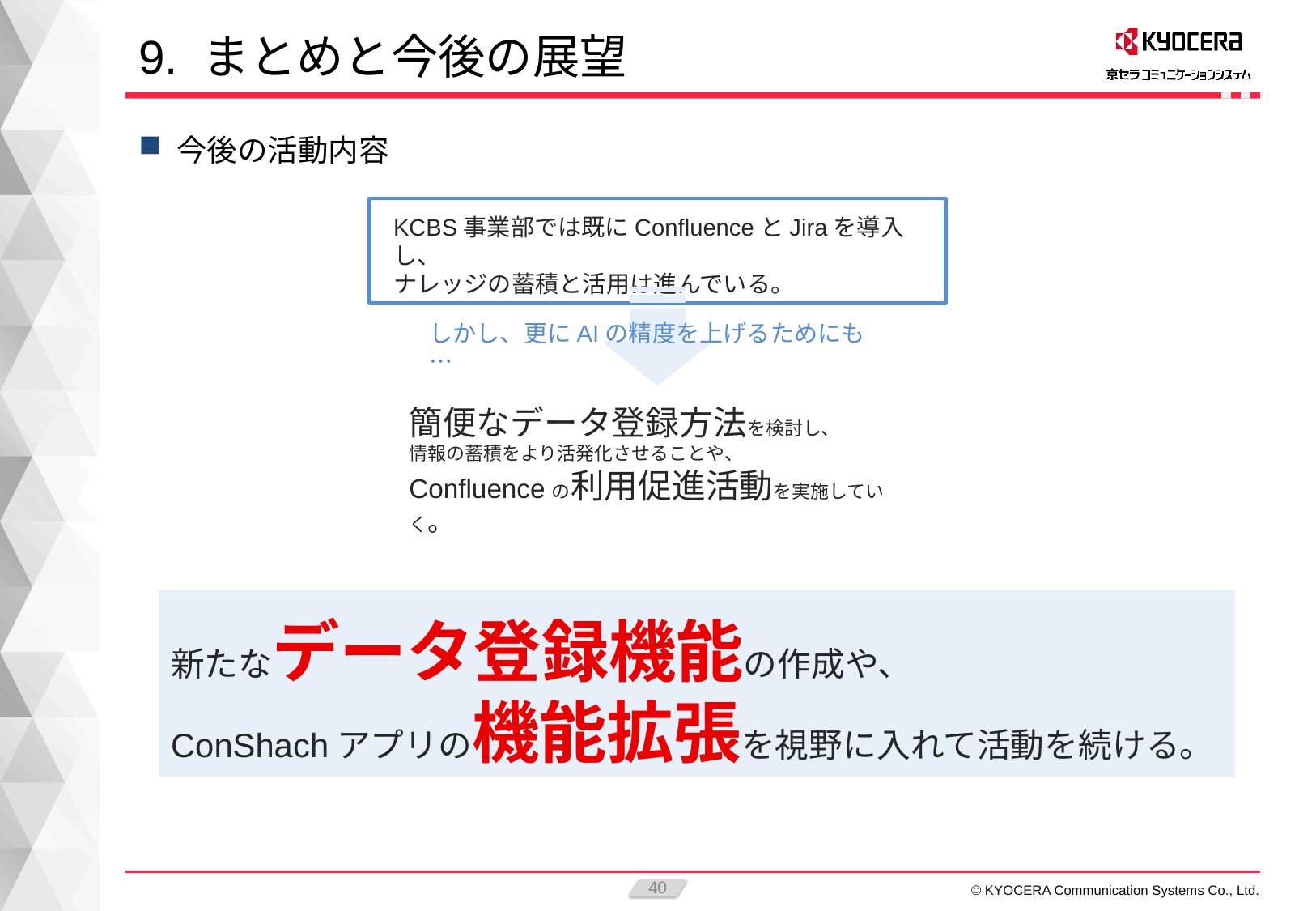

# 9. まとめと今後の展望
今後の活動内容
KCBS事業部では既にConfluenceとJiraを導入し、
ナレッジの蓄積と活用は進んでいる。

しかし、更にAIの精度を上げるためにも…
簡便なデータ登録方法を検討し、
情報の蓄積をより活発化させることや、
Confluenceの利用促進活動を実施していく。
新たなデータ登録機能の作成や、
ConShachアプリの機能拡張を視野に入れて活動を続ける。
40